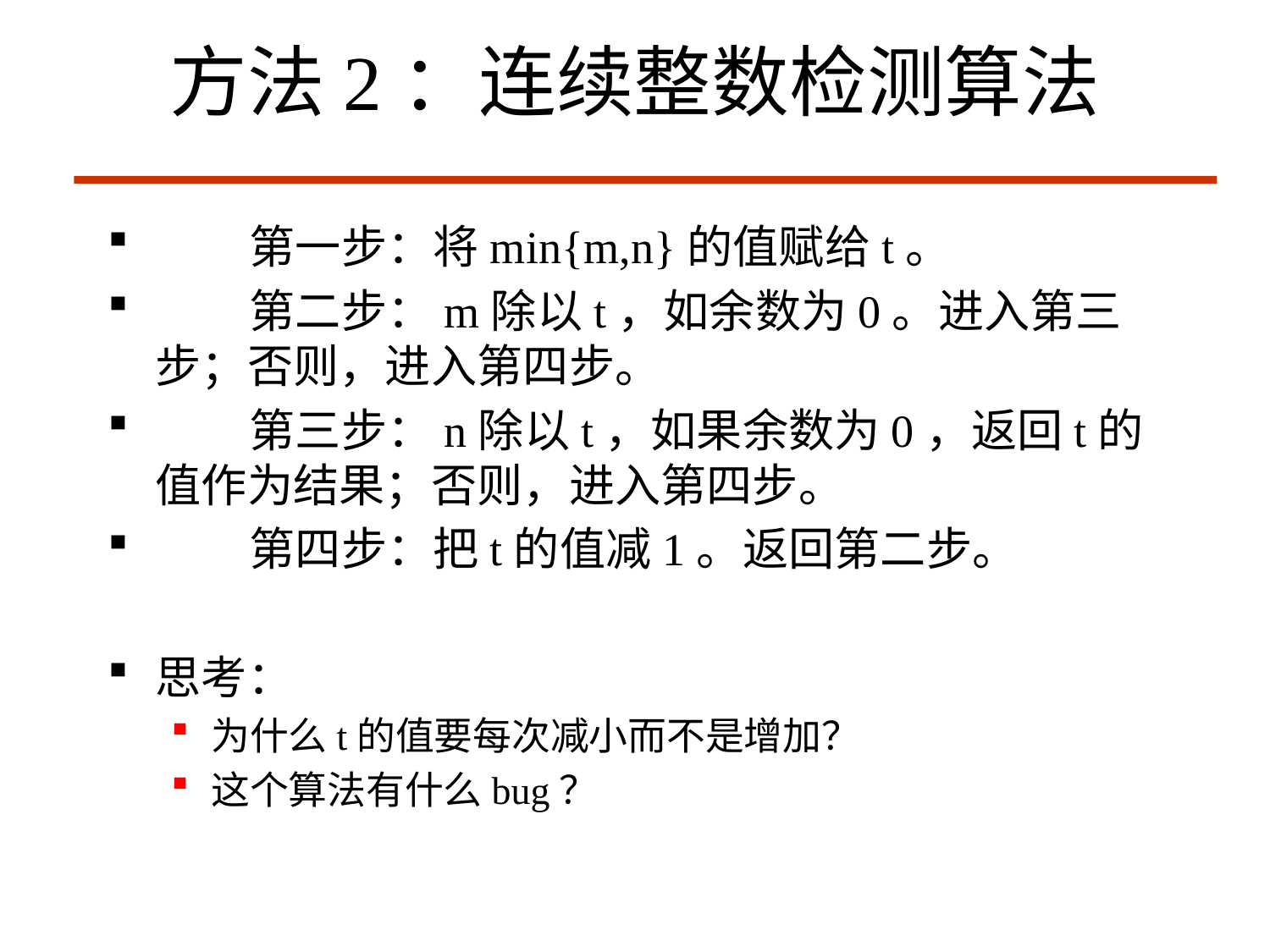

# 方法2：连续整数检测算法
        第一步：将min{m,n}的值赋给t。
        第二步：m除以t，如余数为0。进入第三步；否则，进入第四步。
        第三步：n除以t，如果余数为0，返回t的值作为结果；否则，进入第四步。
        第四步：把t的值减1。返回第二步。

思考：
为什么t的值要每次减小而不是增加？
这个算法有什么bug？